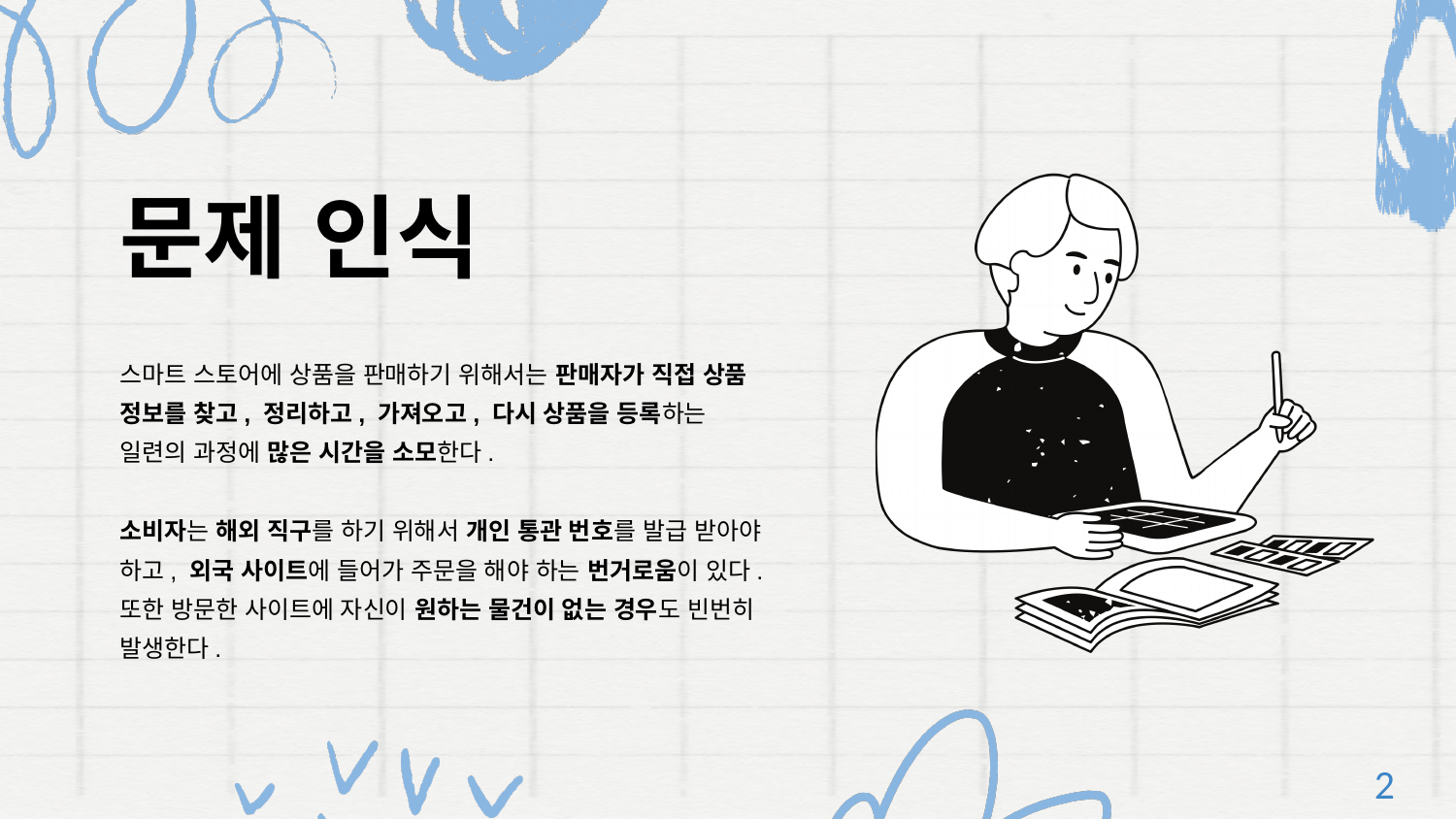

문제 인식
스마트 스토어에 상품을 판매하기 위해서는 판매자가 직접 상품 정보를 찾고, 정리하고, 가져오고, 다시 상품을 등록하는 일련의 과정에 많은 시간을 소모한다.

소비자는 해외 직구를 하기 위해서 개인 통관 번호를 발급 받아야 하고, 외국 사이트에 들어가 주문을 해야 하는 번거로움이 있다. 또한 방문한 사이트에 자신이 원하는 물건이 없는 경우도 빈번히 발생한다.

2